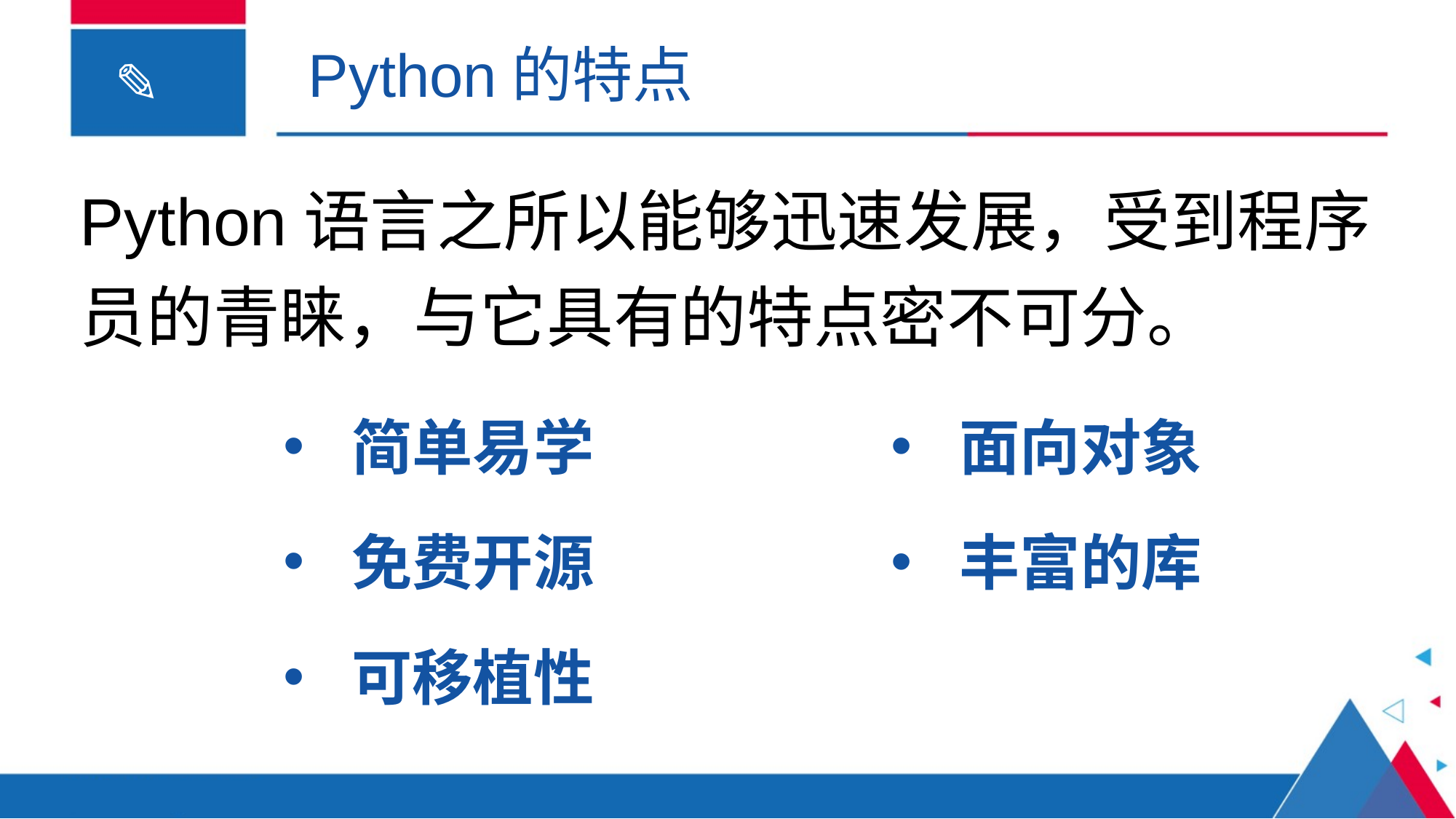

Python的特点
Python语言之所以能够迅速发展，受到程序员的青睐，与它具有的特点密不可分。
面向对象
简单易学
免费开源
丰富的库
可移植性